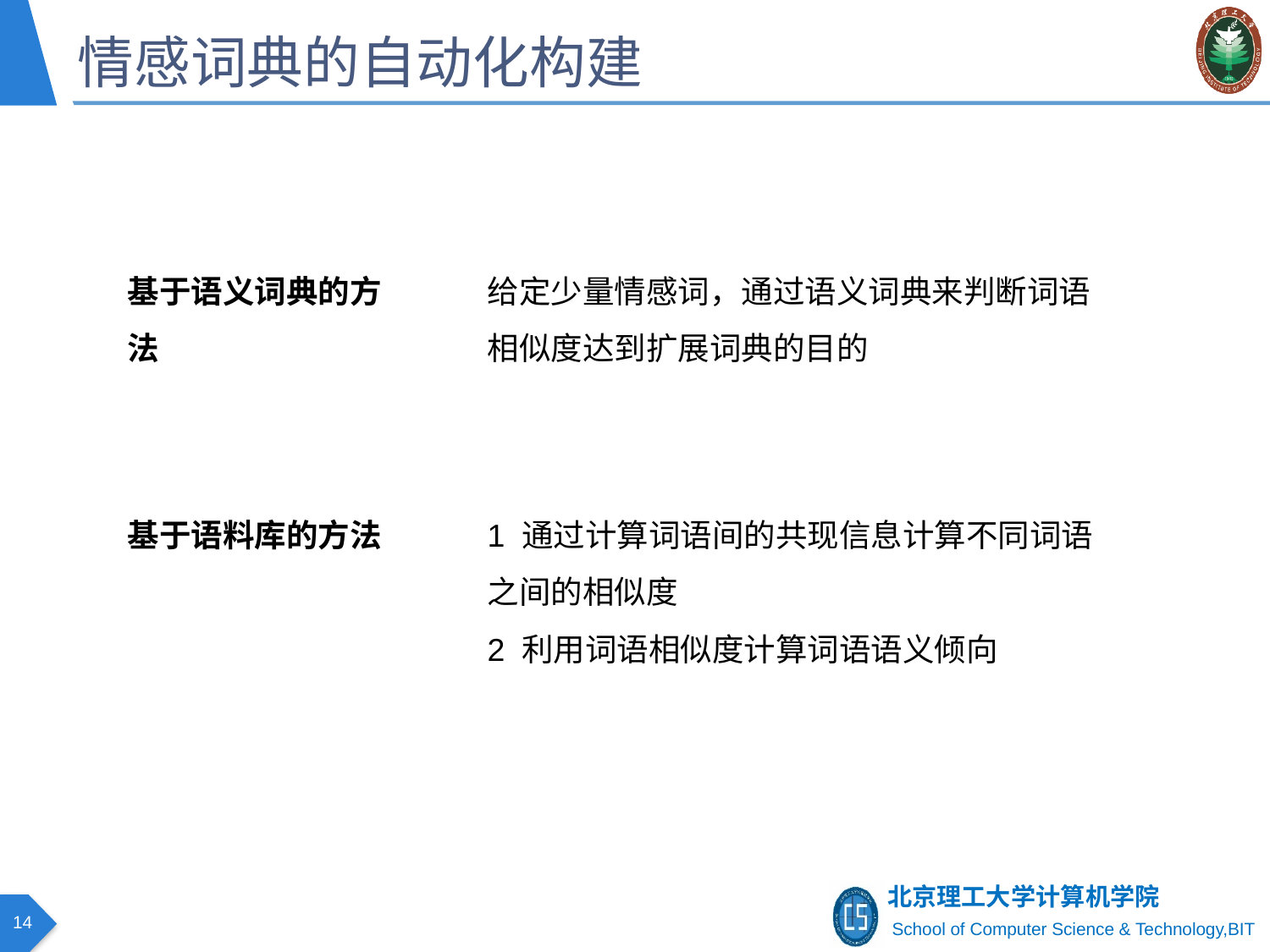

# 情感词典的自动化构建
基于语义词典的方法
给定少量情感词，通过语义词典来判断词语相似度达到扩展词典的目的
基于语料库的方法
1 通过计算词语间的共现信息计算不同词语之间的相似度
2 利用词语相似度计算词语语义倾向
14